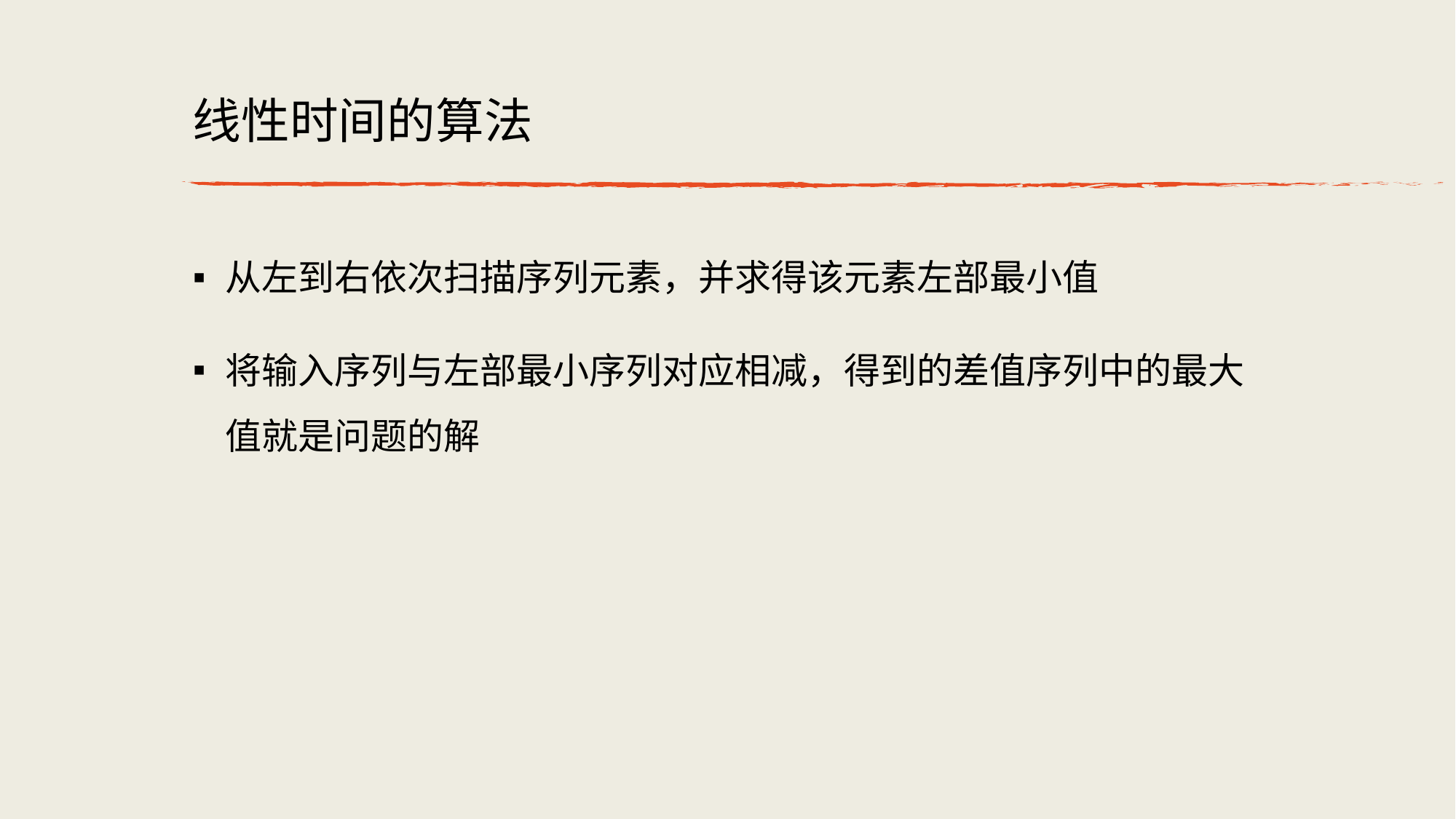

# 线性时间的算法
从左到右依次扫描序列元素，并求得该元素左部最⼩值
将输⼊序列与左部最⼩序列对应相减，得到的差值序列中的最⼤值就是问题的解